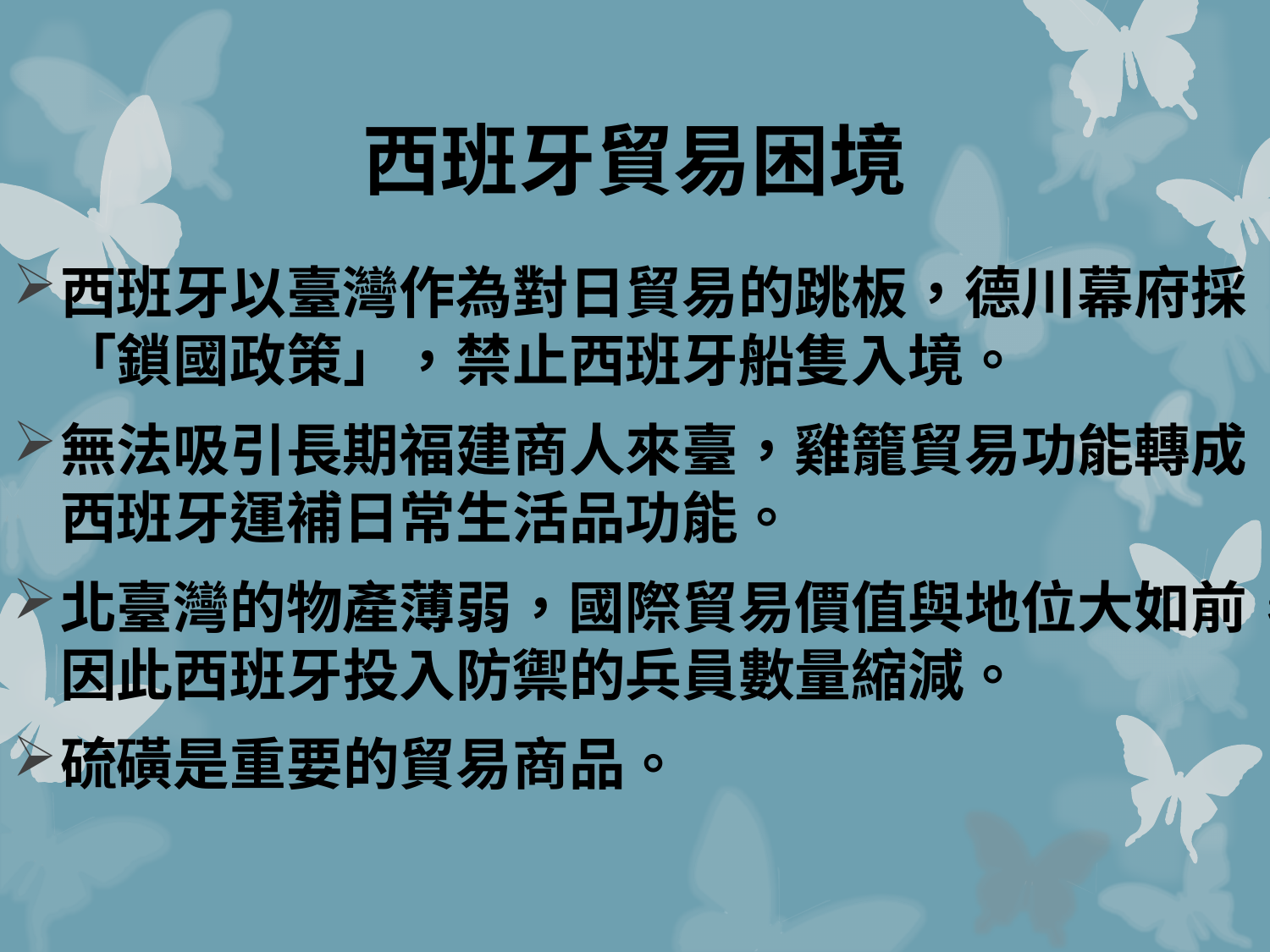

# 西班牙貿易困境
西班牙以臺灣作為對日貿易的跳板，德川幕府採「鎖國政策」，禁止西班牙船隻入境。
無法吸引長期福建商人來臺，雞籠貿易功能轉成西班牙運補日常生活品功能。
北臺灣的物產薄弱，國際貿易價值與地位大如前，因此西班牙投入防禦的兵員數量縮減。
硫磺是重要的貿易商品。